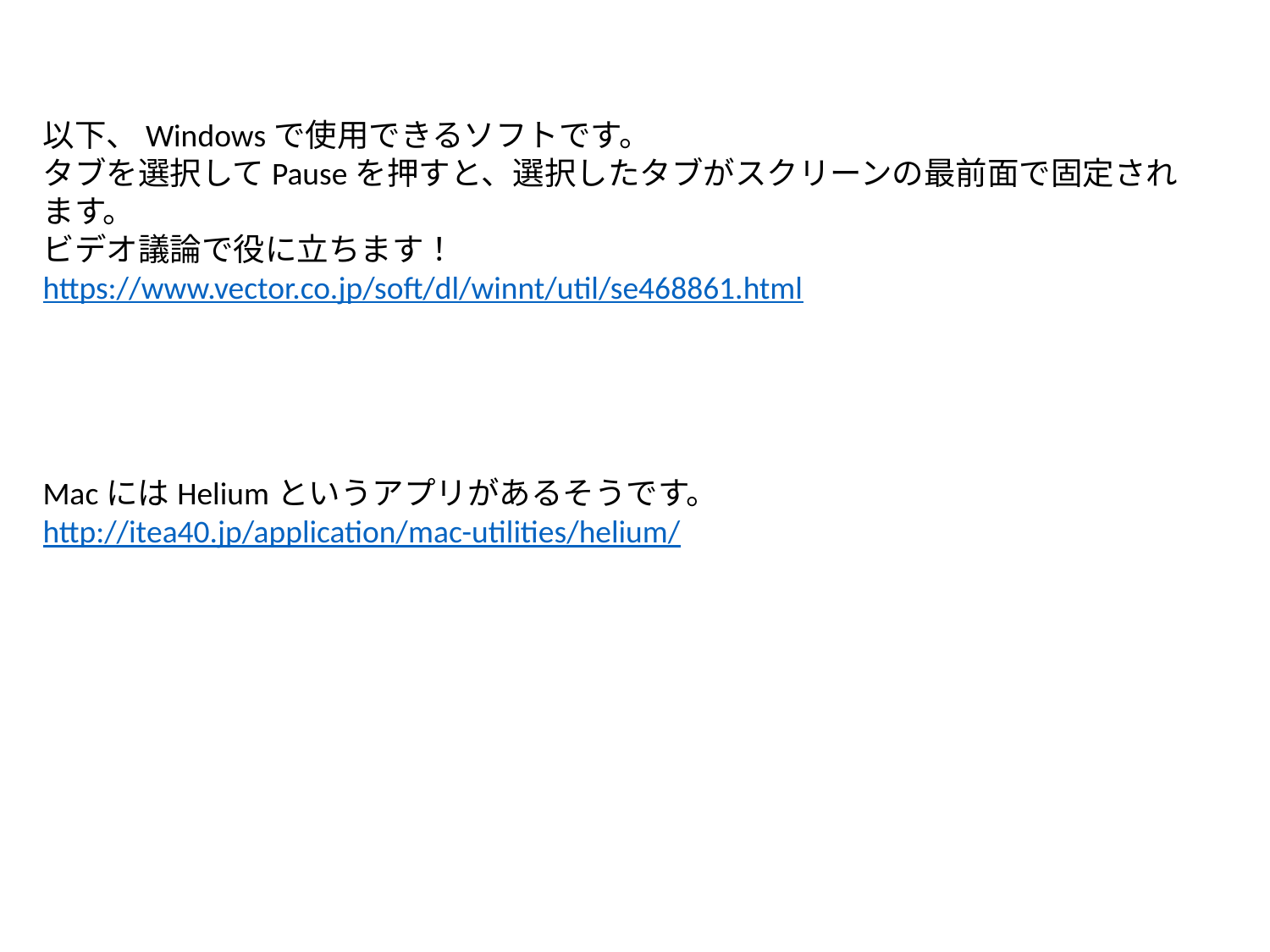

以下、Windowsで使用できるソフトです。
タブを選択してPauseを押すと、選択したタブがスクリーンの最前面で固定されます。
ビデオ議論で役に立ちます！
https://www.vector.co.jp/soft/dl/winnt/util/se468861.html
MacにはHeliumというアプリがあるそうです。
http://itea40.jp/application/mac-utilities/helium/